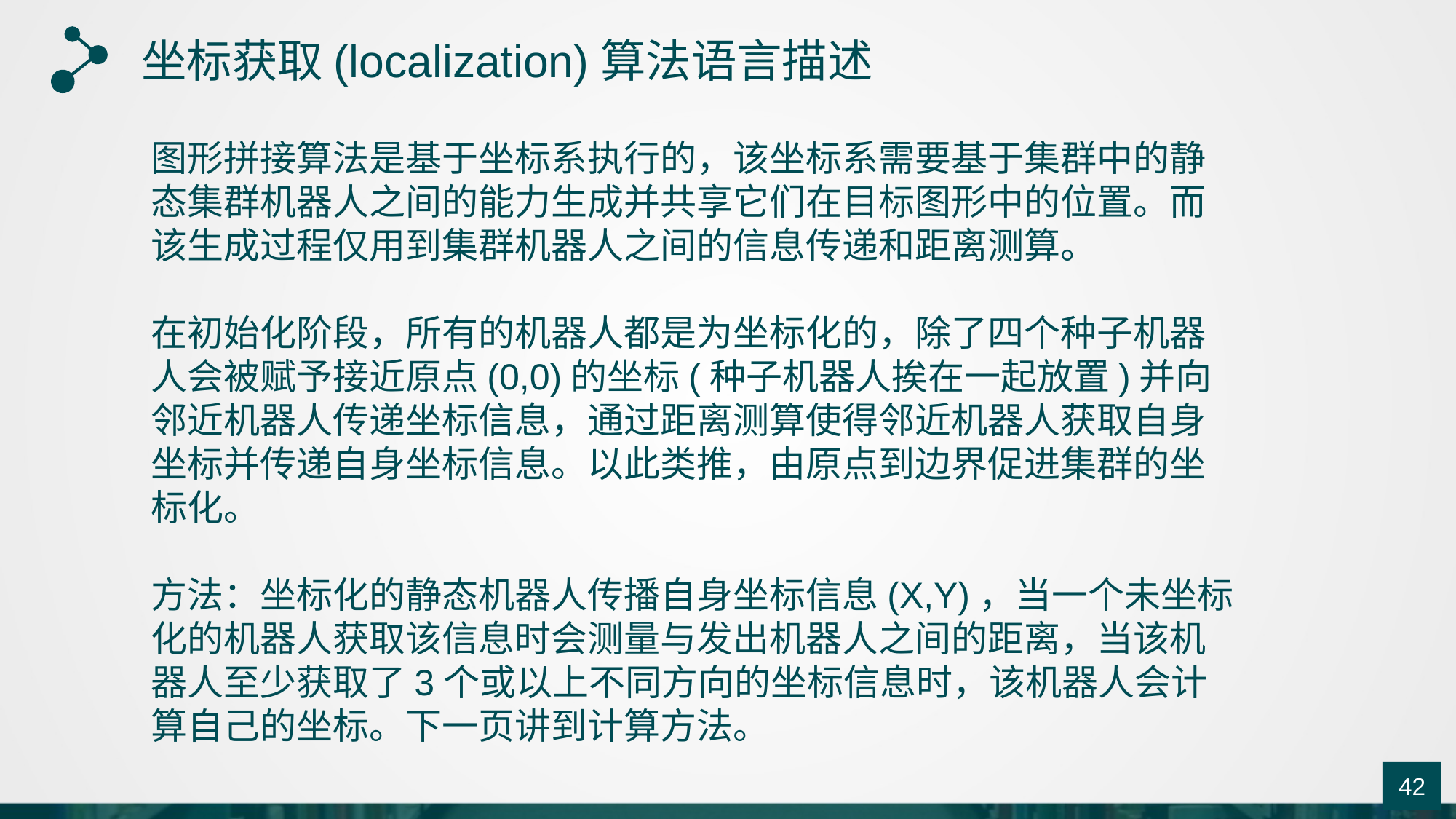

坐标获取(localization)算法语言描述
图形拼接算法是基于坐标系执行的，该坐标系需要基于集群中的静态集群机器人之间的能力生成并共享它们在目标图形中的位置。而该生成过程仅用到集群机器人之间的信息传递和距离测算。

在初始化阶段，所有的机器人都是为坐标化的，除了四个种子机器人会被赋予接近原点(0,0)的坐标(种子机器人挨在一起放置)并向邻近机器人传递坐标信息，通过距离测算使得邻近机器人获取自身坐标并传递自身坐标信息。以此类推，由原点到边界促进集群的坐标化。

方法：坐标化的静态机器人传播自身坐标信息(X,Y)，当一个未坐标化的机器人获取该信息时会测量与发出机器人之间的距离，当该机器人至少获取了3个或以上不同方向的坐标信息时，该机器人会计算自己的坐标。下一页讲到计算方法。